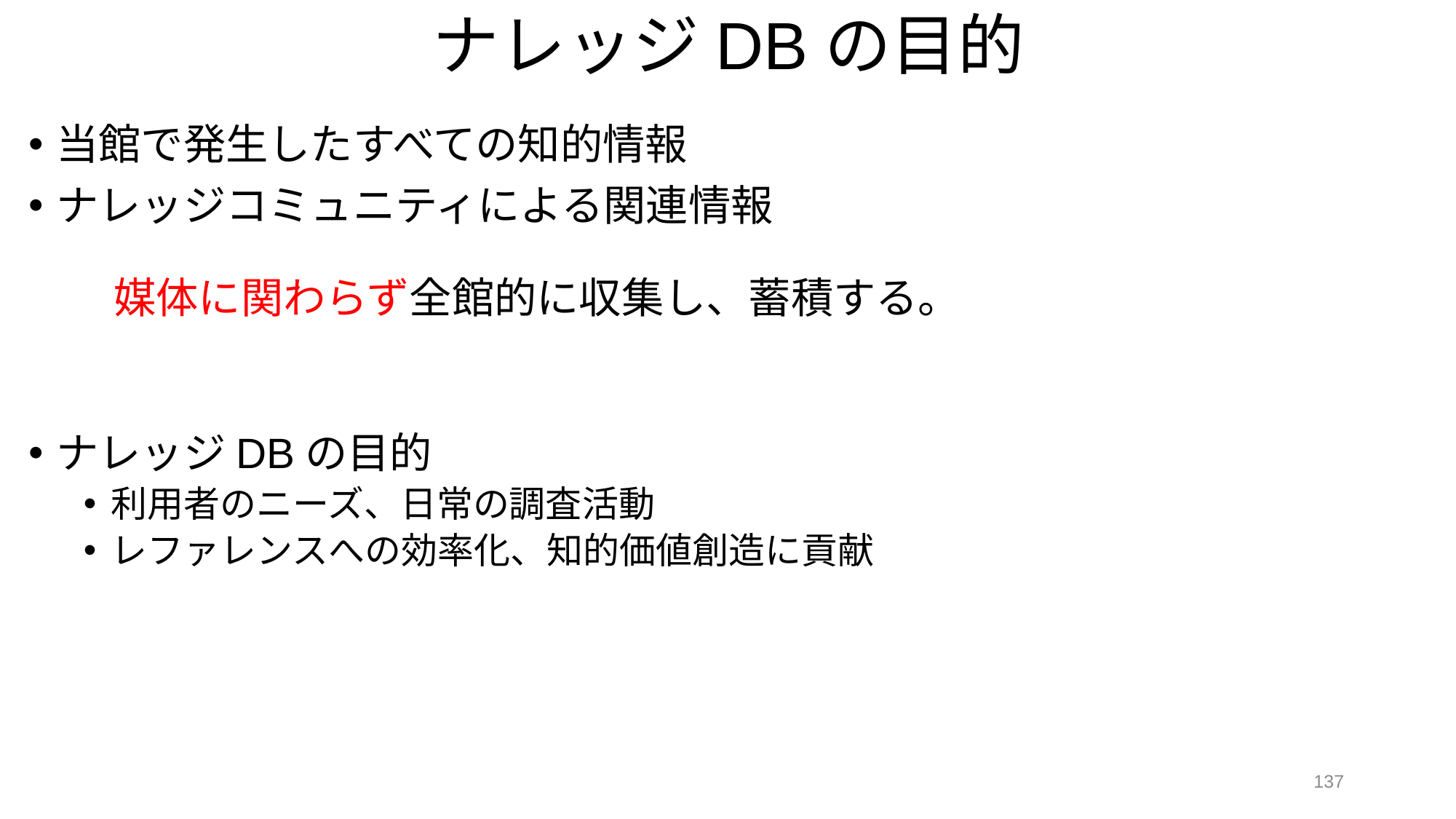

# ナレッジDBの目的
当館で発生したすべての知的情報
ナレッジコミュニティによる関連情報

　　媒体に関わらず全館的に収集し、蓄積する。

ナレッジDBの目的
利用者のニーズ、日常の調査活動
レファレンスへの効率化、知的価値創造に貢献
137